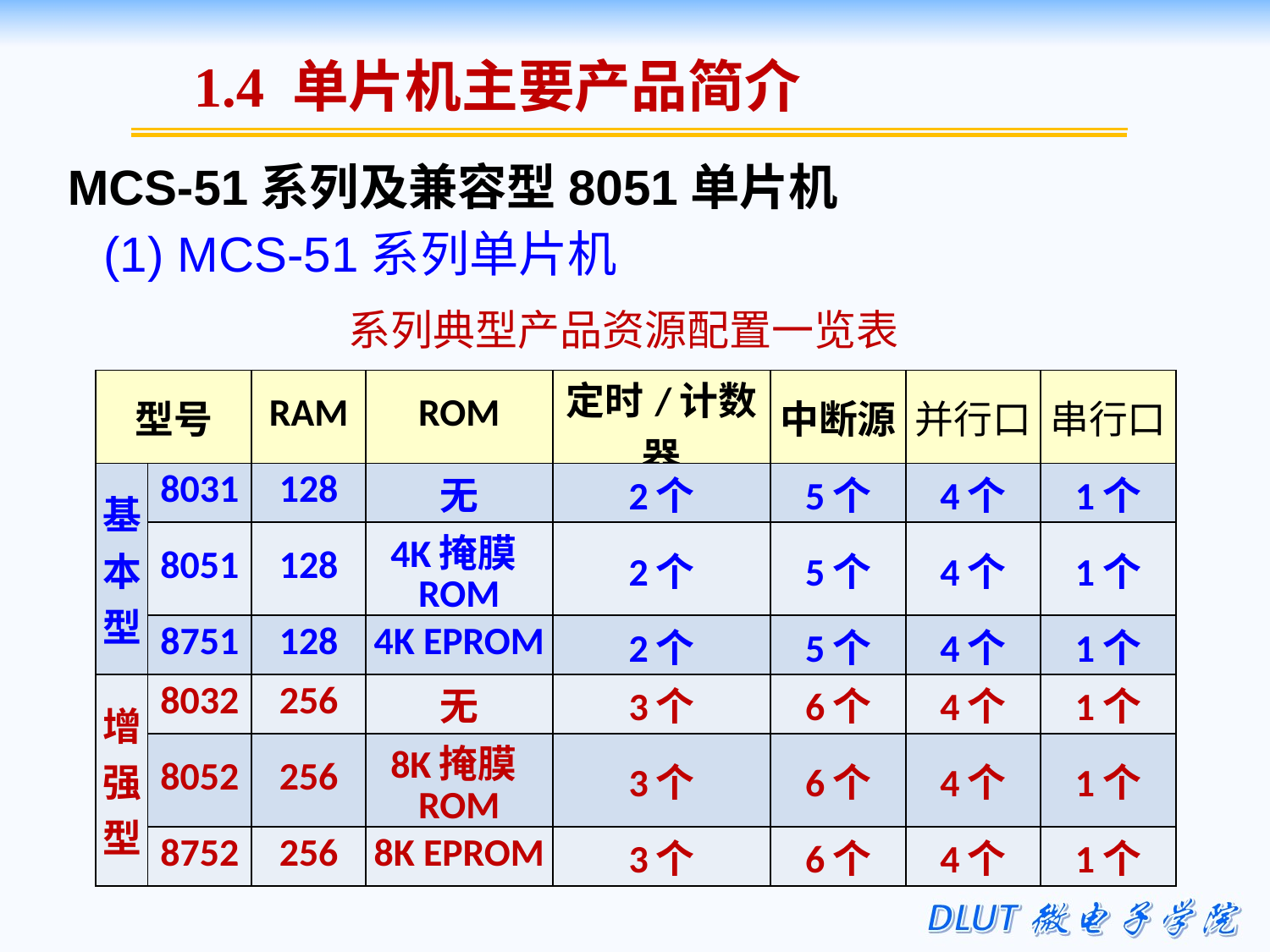

1.4 单片机主要产品简介

MCS-51系列及兼容型8051单片机
   (1) MCS-51系列单片机
系列典型产品资源配置一览表
| 型号 |  | RAM | ROM | 定时/计数器 | 中断源 | 并行口 | 串行口 |
| --- | --- | --- | --- | --- | --- | --- | --- |
| 基 本 型 | 8031 | 128 | 无 | 2个 | 5个 | 4个 | 1个 |
|  | 8051 | 128 | 4K掩膜ROM | 2个 | 5个 | 4个 | 1个 |
|  | 8751 | 128 | 4K EPROM | 2个 | 5个 | 4个 | 1个 |
| 增 强 型 | 8032 | 256 | 无 | 3个 | 6个 | 4个 | 1个 |
|  | 8052 | 256 | 8K掩膜ROM | 3个 | 6个 | 4个 | 1个 |
|  | 8752 | 256 | 8K EPROM | 3个 | 6个 | 4个 | 1个 |